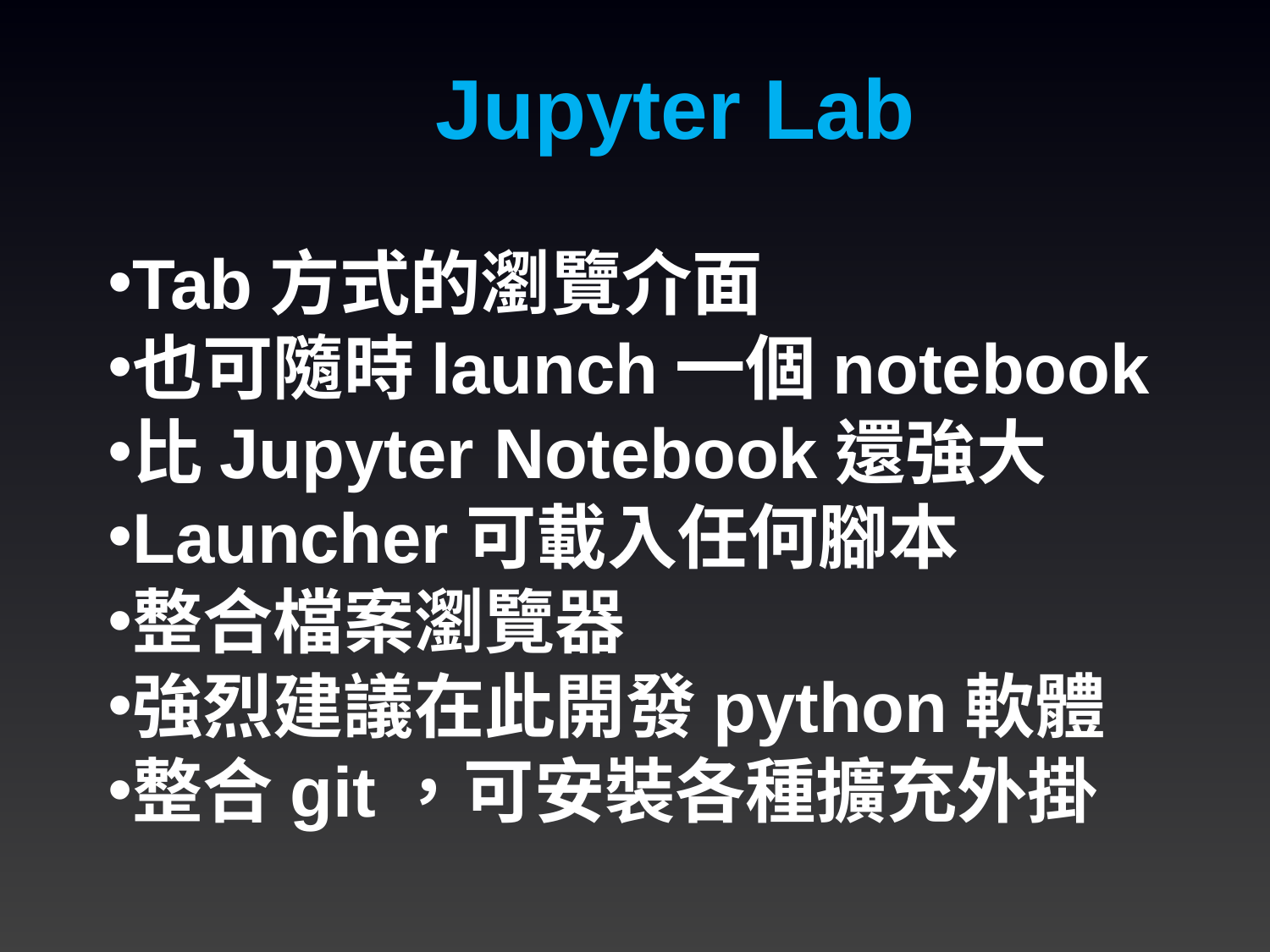

Jupyter Lab
Tab方式的瀏覽介面
也可隨時launch一個notebook
比Jupyter Notebook還強大
Launcher可載入任何腳本
整合檔案瀏覽器
強烈建議在此開發python軟體
整合git，可安裝各種擴充外掛